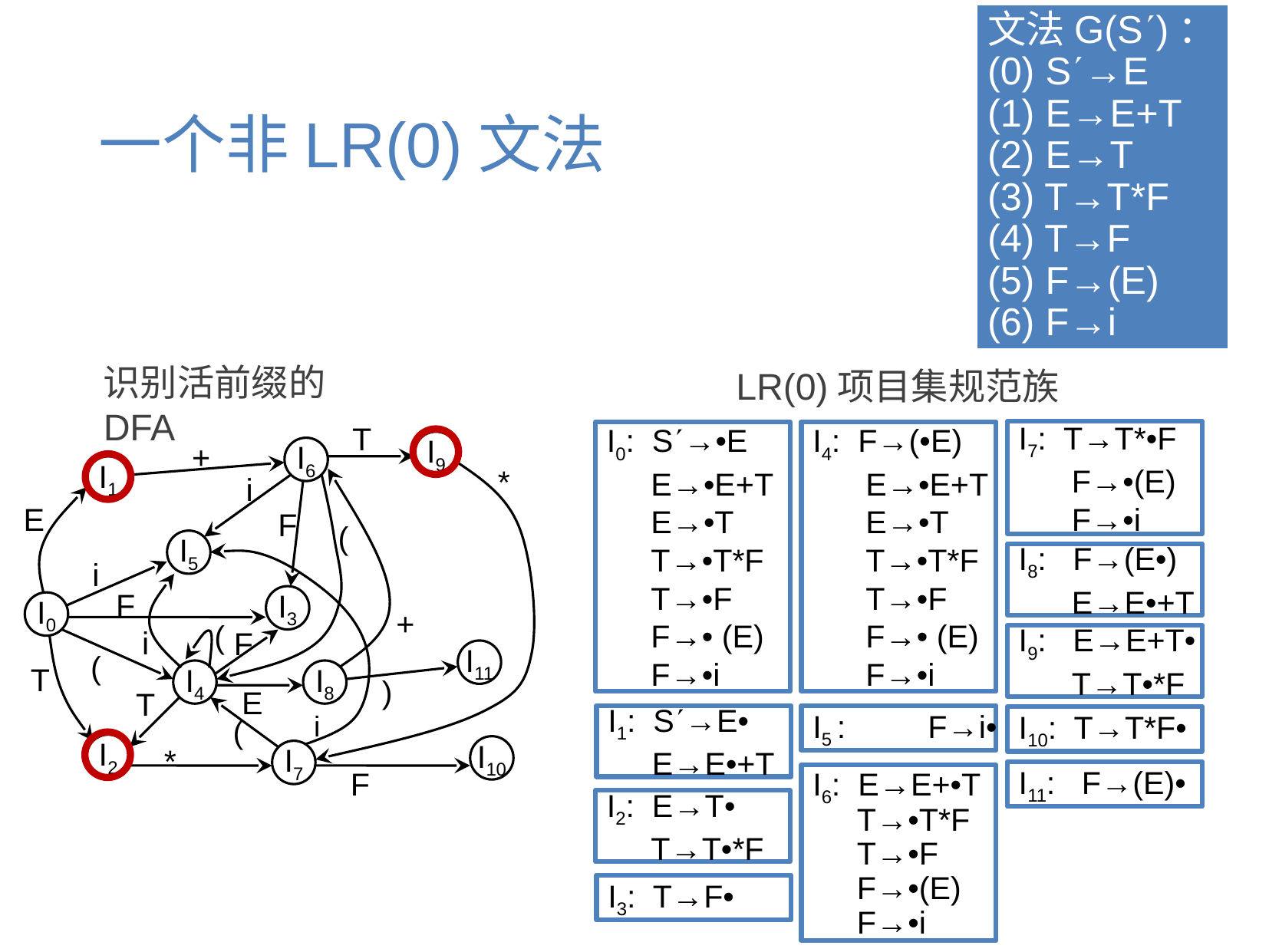

文法G(S′)：
(0) S′→E
(1) E→E+T
(2) E→T
(3) T→T*F
(4) T→F
(5) F→(E)
(6) F→i
# 一个非LR(0)文法
识别活前缀的DFA
LR(0)项目集规范族
T
I7:  T→T*•F
      F→•(E)
      F→•i
I0:  S′→•E
     E→•E+T
     E→•T
     T→•T*F
     T→•F
     F→• (E)
     F→•i
I4:  F→(•E)
      E→•E+T
      E→•T
      T→•T*F
      T→•F
      F→• (E)
      F→•i

I9
+
I6

I1

*

i

E
F
(
I5
I8:   F→(E•)
      E→E•+T

i

F
I3
I0
+

(
i
F
I9:   E→E+T•
      T→T•*F

I11
(
T
I4
I8

)
E
T

I1:  S′→E•
     E→E•+T
I5 :	F→i•
I10:  T→T*F•
i
(

I2
I10
I7
*
I11:   F→(E)•
I6:  E→E+•T
     T→•T*F
     T→•F
     F→•(E)
     F→•i
F

I2:  E→T•
     T→T•*F
I3:  T→F•